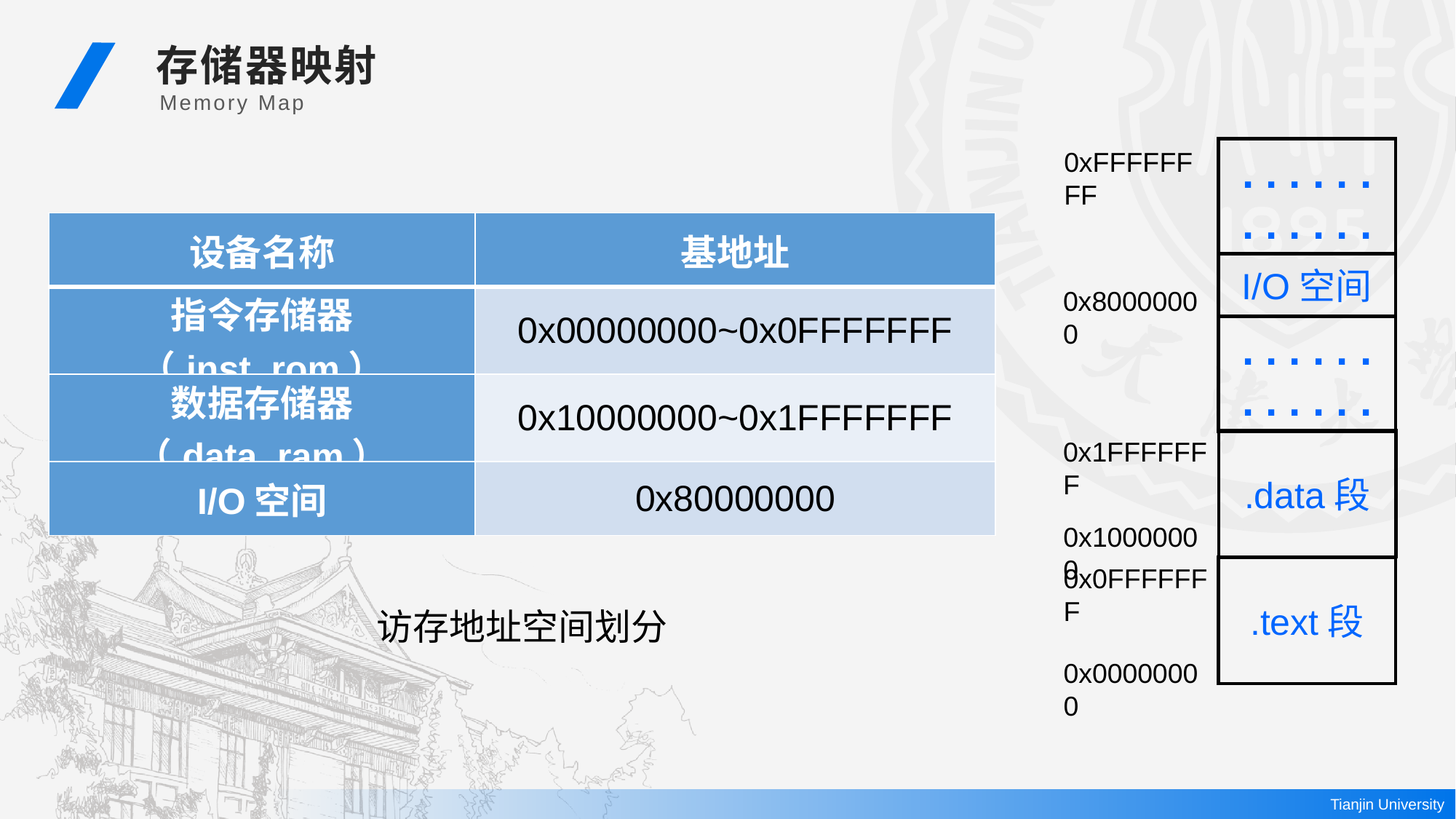

存储器映射
Memory Map
. . . . . .
. . . . . .
0xFFFFFFFF
I/O空间
0x80000000
. . . . . .
. . . . . .
0x1FFFFFFF
.data段
0x10000000
0x0FFFFFFF
.text段
0x00000000
| 设备名称 | 基地址 |
| --- | --- |
| 指令存储器（inst\_rom） | 0x00000000~0x0FFFFFFF |
| 数据存储器（data\_ram） | 0x10000000~0x1FFFFFFF |
| I/O空间 | 0x80000000 |
访存地址空间划分